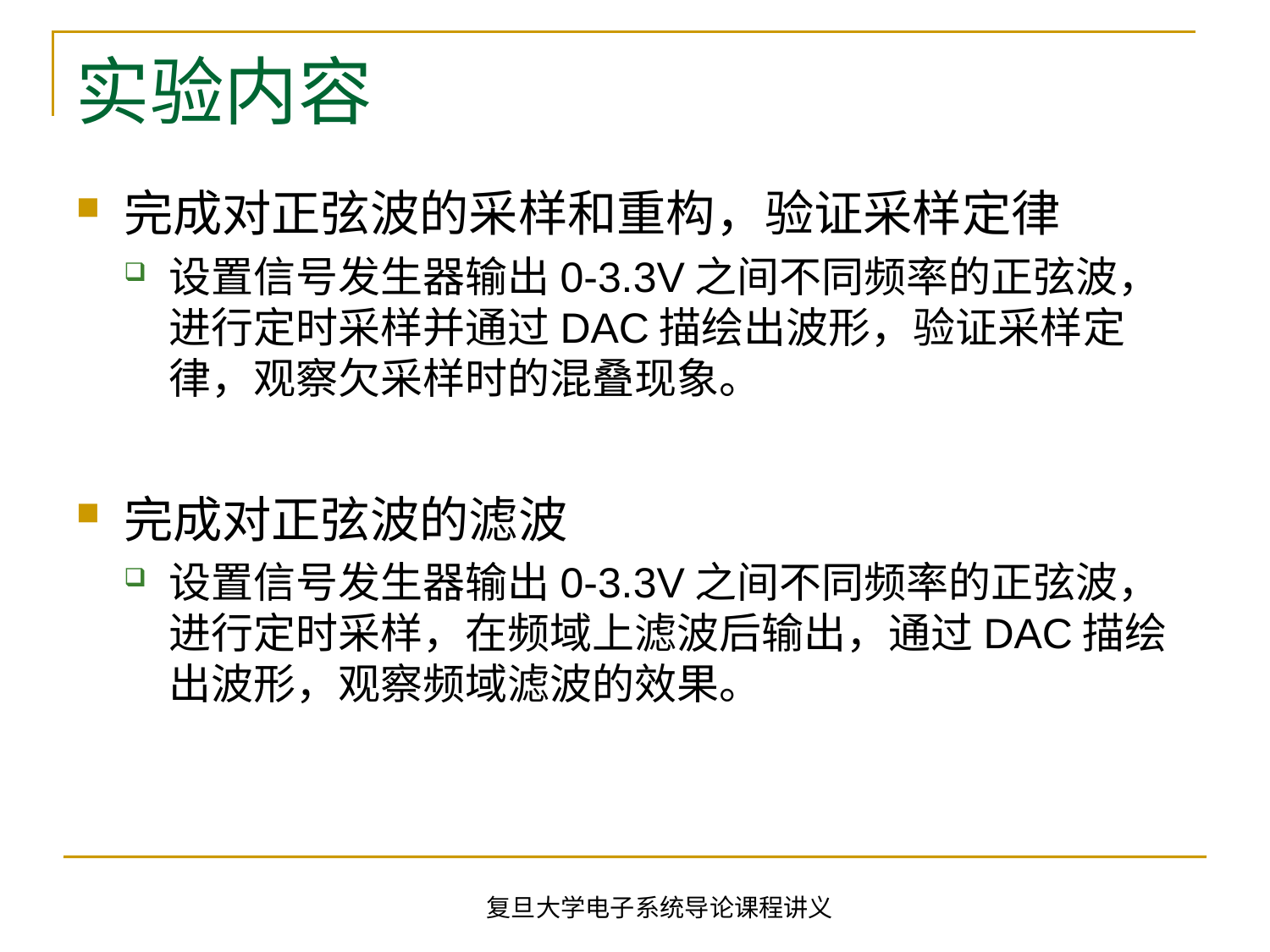

# 实验内容
完成对正弦波的采样和重构，验证采样定律
设置信号发生器输出0-3.3V之间不同频率的正弦波，进行定时采样并通过DAC描绘出波形，验证采样定律，观察欠采样时的混叠现象。

完成对正弦波的滤波
设置信号发生器输出0-3.3V之间不同频率的正弦波，进行定时采样，在频域上滤波后输出，通过DAC描绘出波形，观察频域滤波的效果。